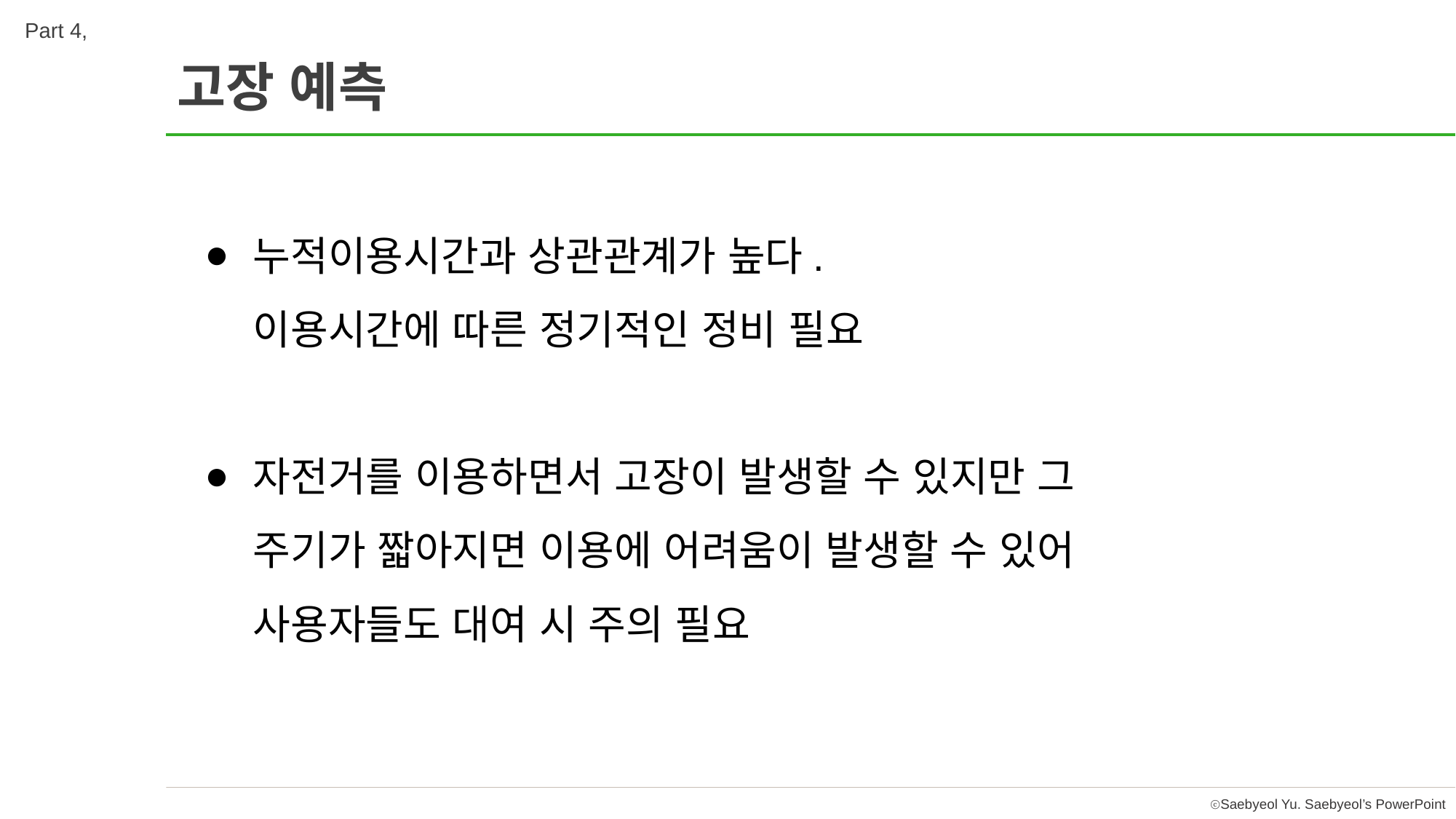

Part 4,
고장 예측
누적이용시간과 상관관계가 높다.
이용시간에 따른 정기적인 정비 필요

자전거를 이용하면서 고장이 발생할 수 있지만 그 주기가 짧아지면 이용에 어려움이 발생할 수 있어 사용자들도 대여 시 주의 필요